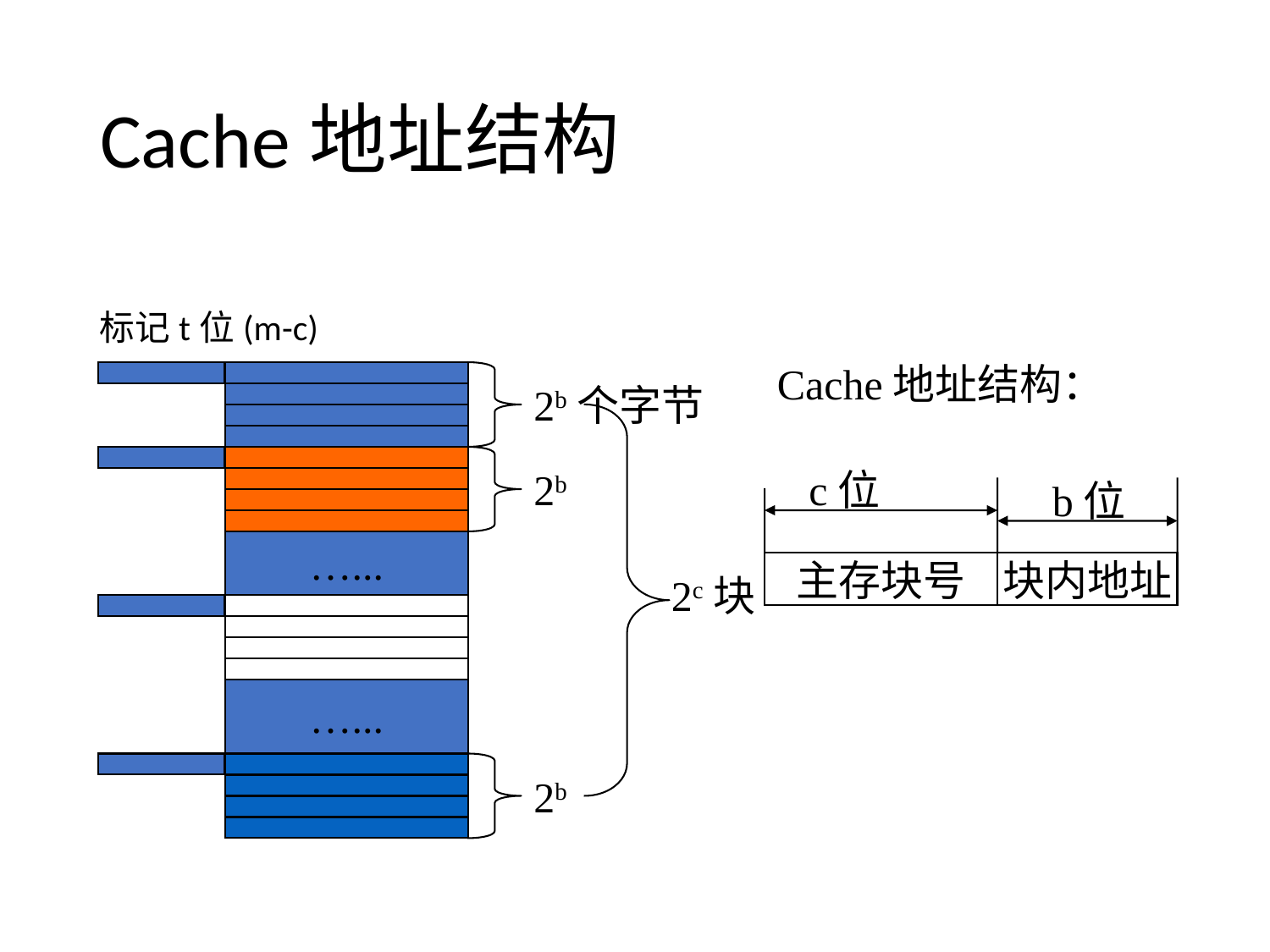

# Cache地址结构

标记t位(m-c)
Cache地址结构：

2b个字节

2b
c位

b位

…...
主存块号
块内地址
2c块

…...

2b